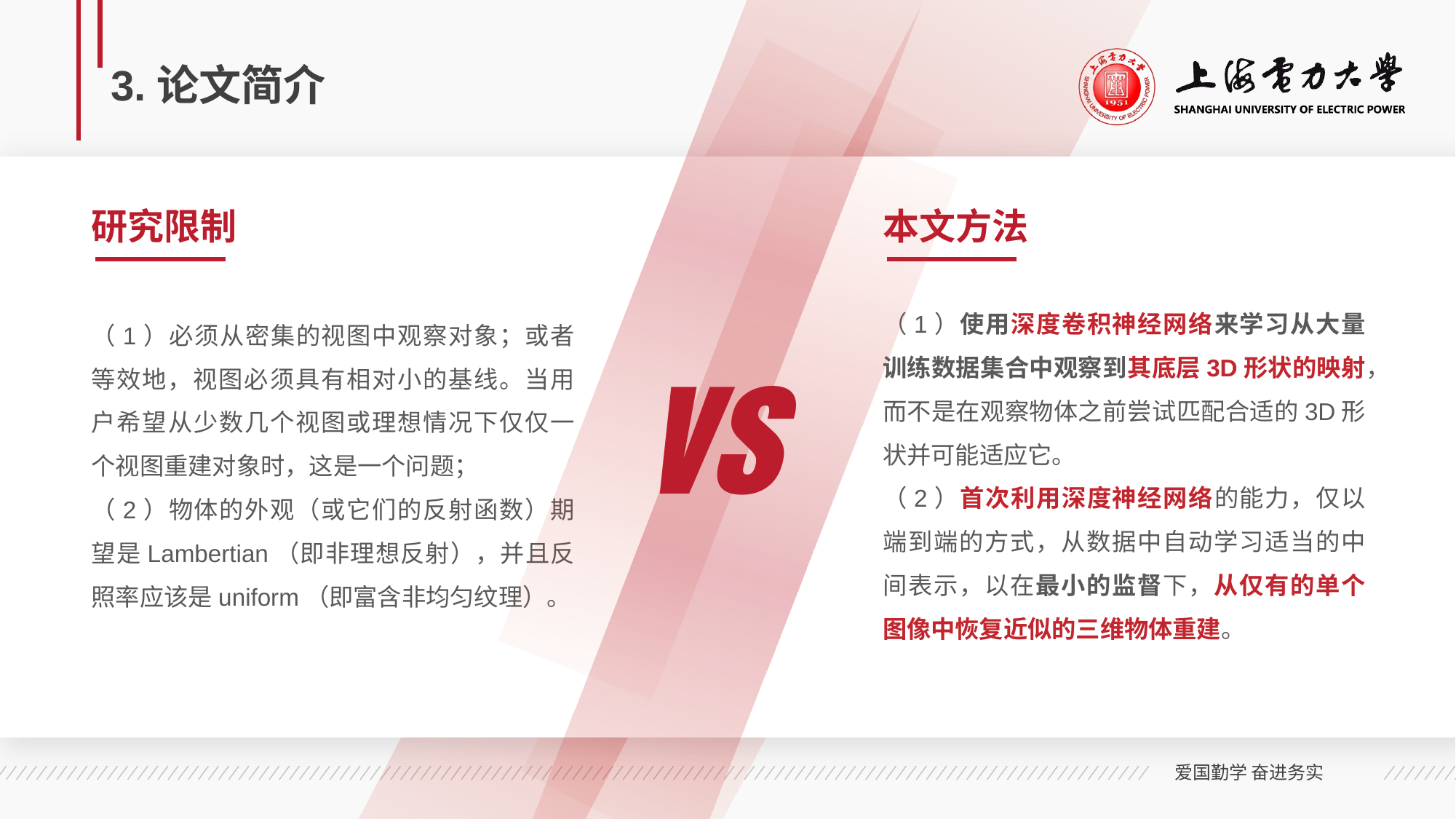

# 3.论文简介

研究限制
本文方法
（1）使用深度卷积神经网络来学习从大量训练数据集合中观察到其底层3D形状的映射，而不是在观察物体之前尝试匹配合适的3D形状并可能适应它。
（2）首次利用深度神经网络的能力，仅以端到端的方式，从数据中自动学习适当的中间表示，以在最小的监督下，从仅有的单个图像中恢复近似的三维物体重建。
（1）必须从密集的视图中观察对象；或者等效地，视图必须具有相对小的基线。当用户希望从少数几个视图或理想情况下仅仅一个视图重建对象时，这是一个问题；
（2）物体的外观（或它们的反射函数）期望是Lambertian（即非理想反射），并且反照率应该是uniform（即富含非均匀纹理）。
vs